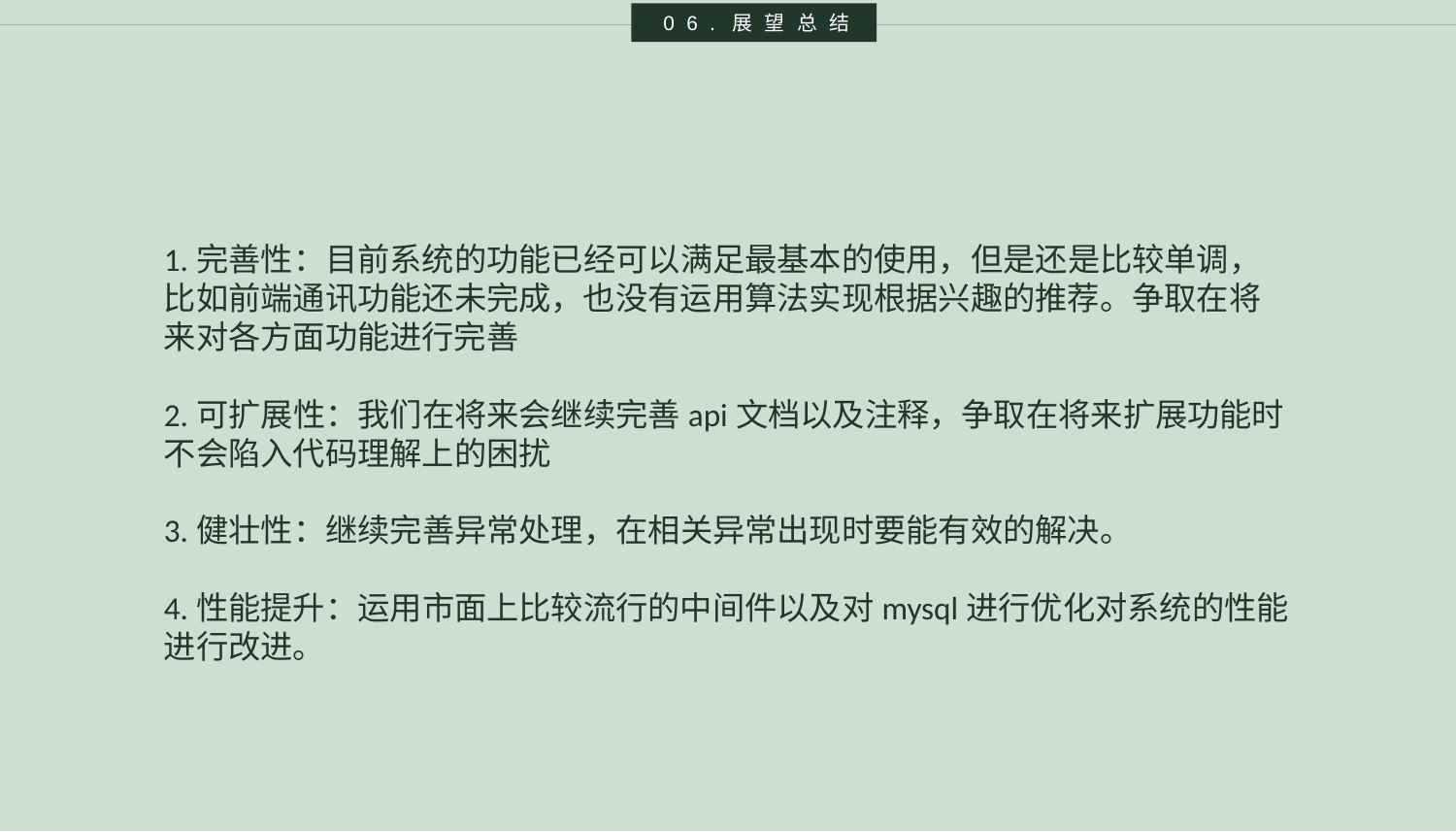

06.展望总结
1.完善性：目前系统的功能已经可以满足最基本的使用，但是还是比较单调，比如前端通讯功能还未完成，也没有运用算法实现根据兴趣的推荐。争取在将来对各方面功能进行完善

2.可扩展性：我们在将来会继续完善api文档以及注释，争取在将来扩展功能时不会陷入代码理解上的困扰

3.健壮性：继续完善异常处理，在相关异常出现时要能有效的解决。

4.性能提升：运用市面上比较流行的中间件以及对mysql进行优化对系统的性能进行改进。